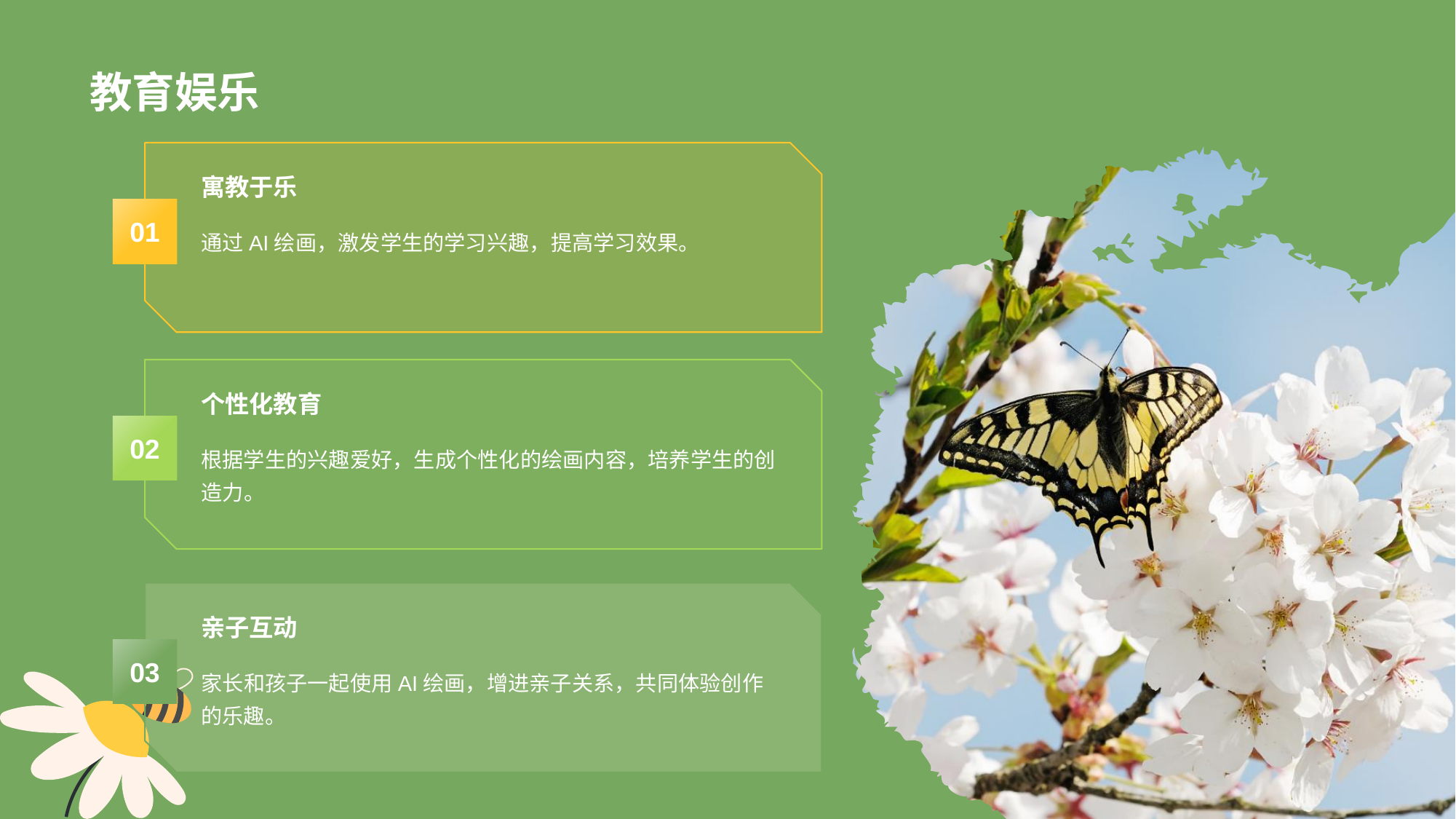

# 教育娱乐

寓教于乐
01
通过AI绘画，激发学生的学习兴趣，提高学习效果。

个性化教育
02
根据学生的兴趣爱好，生成个性化的绘画内容，培养学生的创造力。

亲子互动
03
家长和孩子一起使用AI绘画，增进亲子关系，共同体验创作的乐趣。